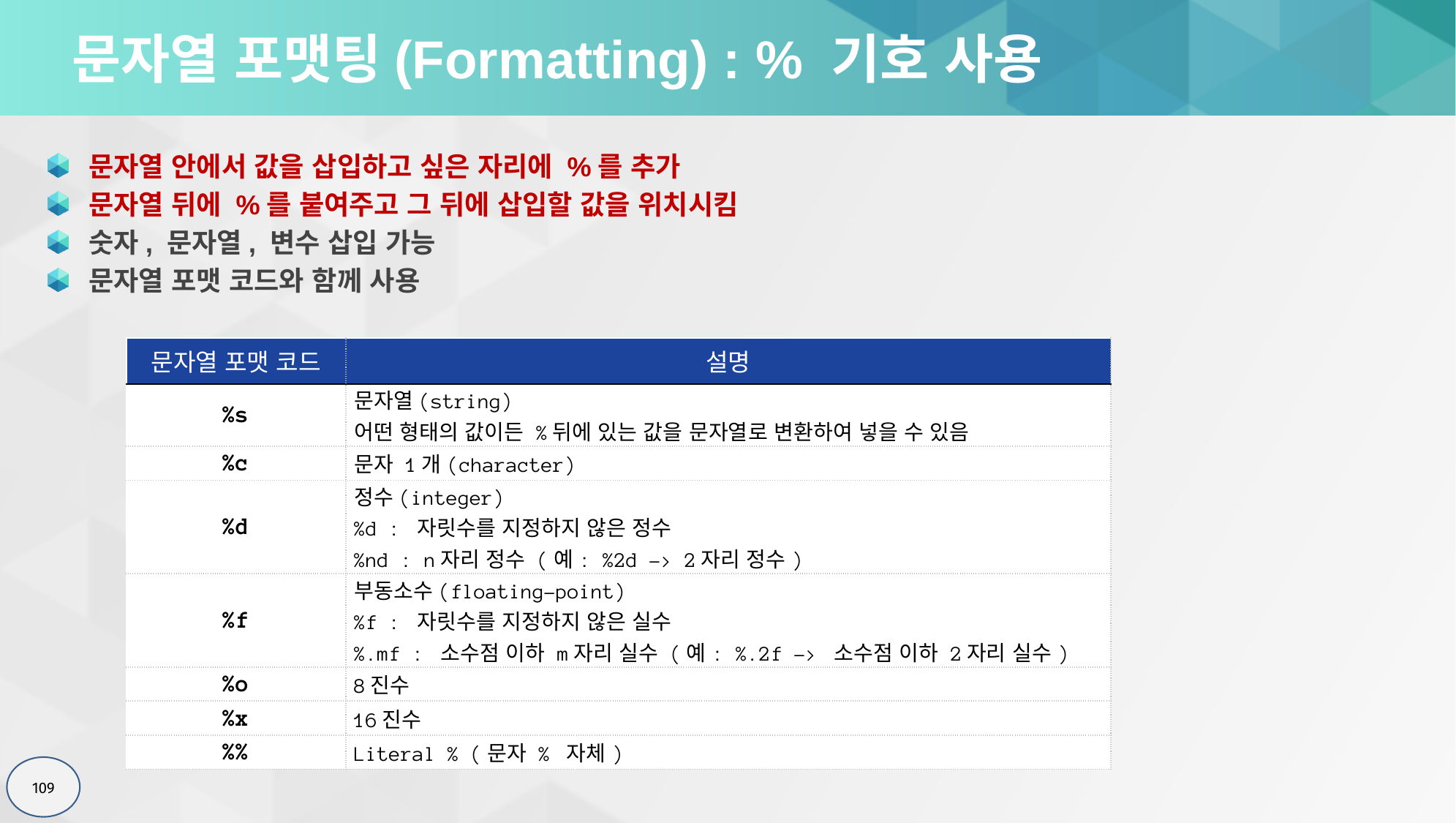

# 문자열 포맷팅(Formatting) : % 기호 사용
문자열 안에서 값을 삽입하고 싶은 자리에 %를 추가
문자열 뒤에 %를 붙여주고 그 뒤에 삽입할 값을 위치시킴
숫자, 문자열, 변수 삽입 가능
문자열 포맷 코드와 함께 사용

| 문자열 포맷 코드 | 설명 |
| --- | --- |
| %s | 문자열(string) 어떤 형태의 값이든 %뒤에 있는 값을 문자열로 변환하여 넣을 수 있음 |
| %c | 문자 1개(character) |
| %d | 정수(integer) %d : 자릿수를 지정하지 않은 정수 %nd : n자리 정수 (예: %2d -> 2자리 정수) |
| %f | 부동소수(floating-point) %f : 자릿수를 지정하지 않은 실수 %.mf : 소수점 이하 m자리 실수 (예: %.2f -> 소수점 이하 2자리 실수) |
| %o | 8진수 |
| %x | 16진수 |
| %% | Literal % (문자 % 자체) |